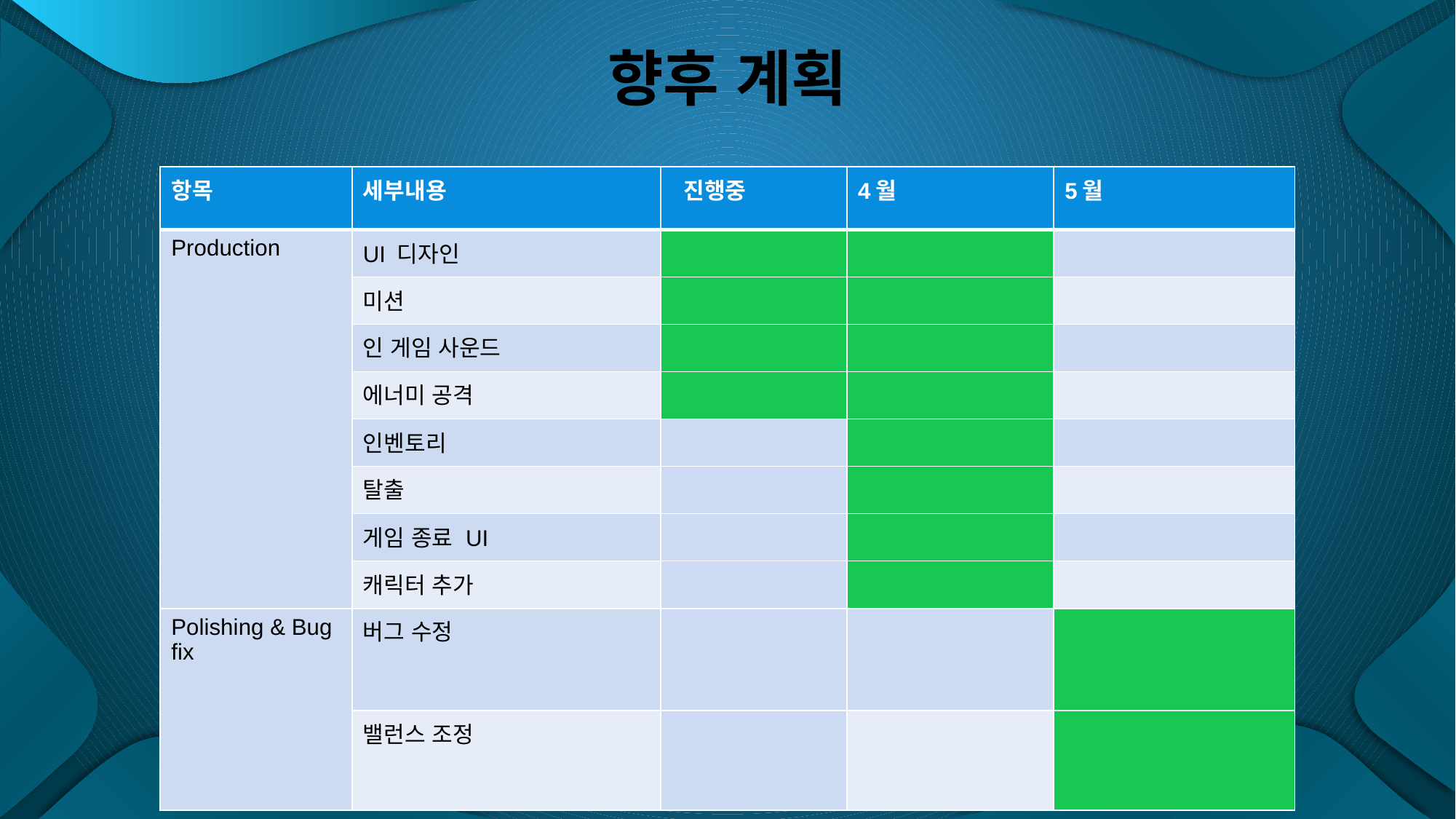

# 향후 계획
| 항목 | 세부내용 | 진행중 | 4월 | 5월 |
| --- | --- | --- | --- | --- |
| Production | UI 디자인 |  |  |  |
|  | 미션 |  |  |  |
|  | 인 게임 사운드 |  |  |  |
|  | 에너미 공격 |  |  |  |
|  | 인벤토리 |  |  |  |
|  | 탈출 |  |  |  |
|  | 게임 종료 UI |  |  |  |
|  | 캐릭터 추가 |  |  |  |
| Polishing & Bug fix | 버그 수정 |  |  |  |
|  | 밸런스 조정 |  |  |  |